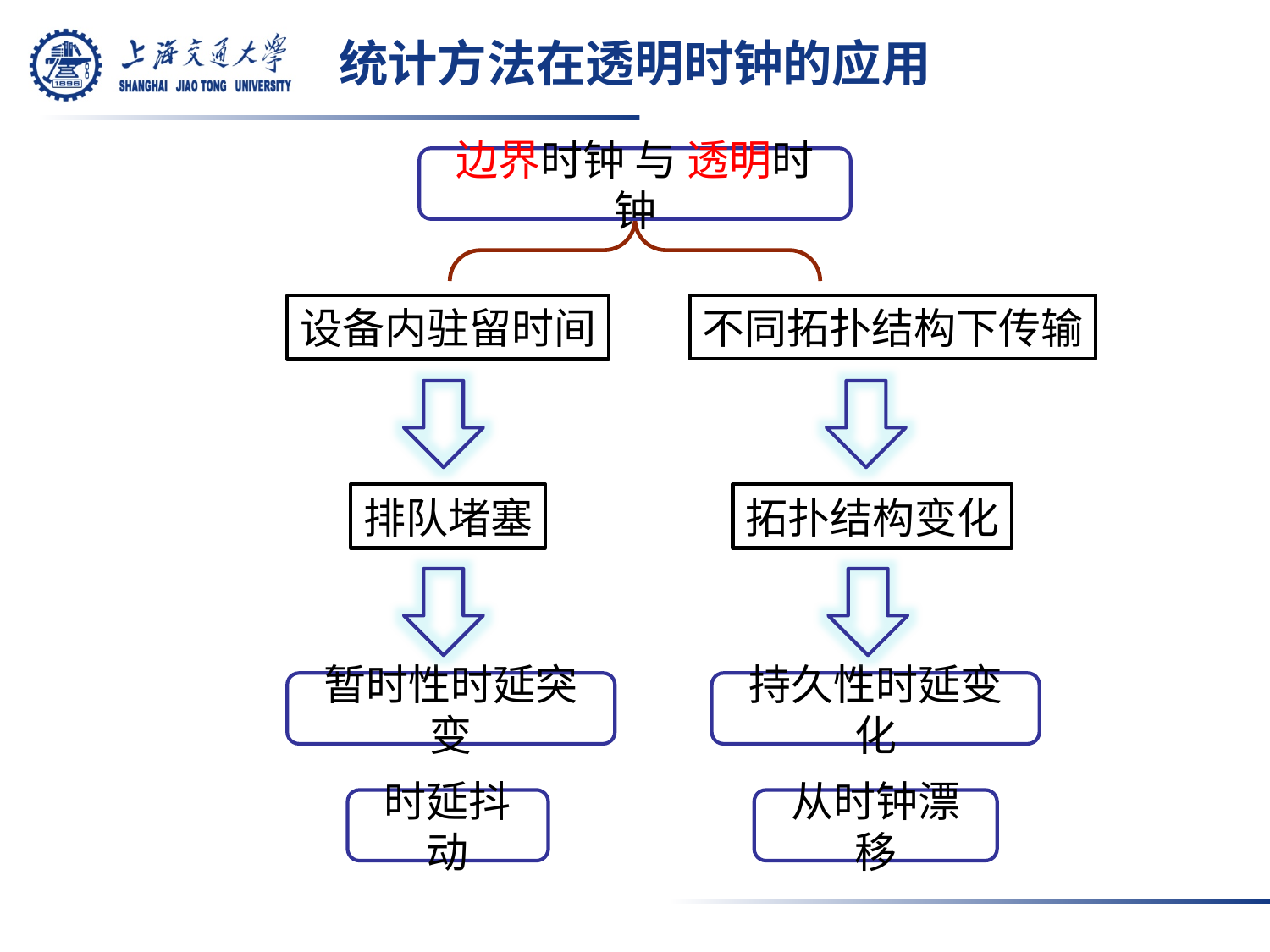

# 统计方法在透明时钟的应用
边界时钟 与 透明时钟
不同拓扑结构下传输
设备内驻留时间

排队堵塞
拓扑结构变化

暂时性时延突变
持久性时延变化
时延抖动
从时钟漂移